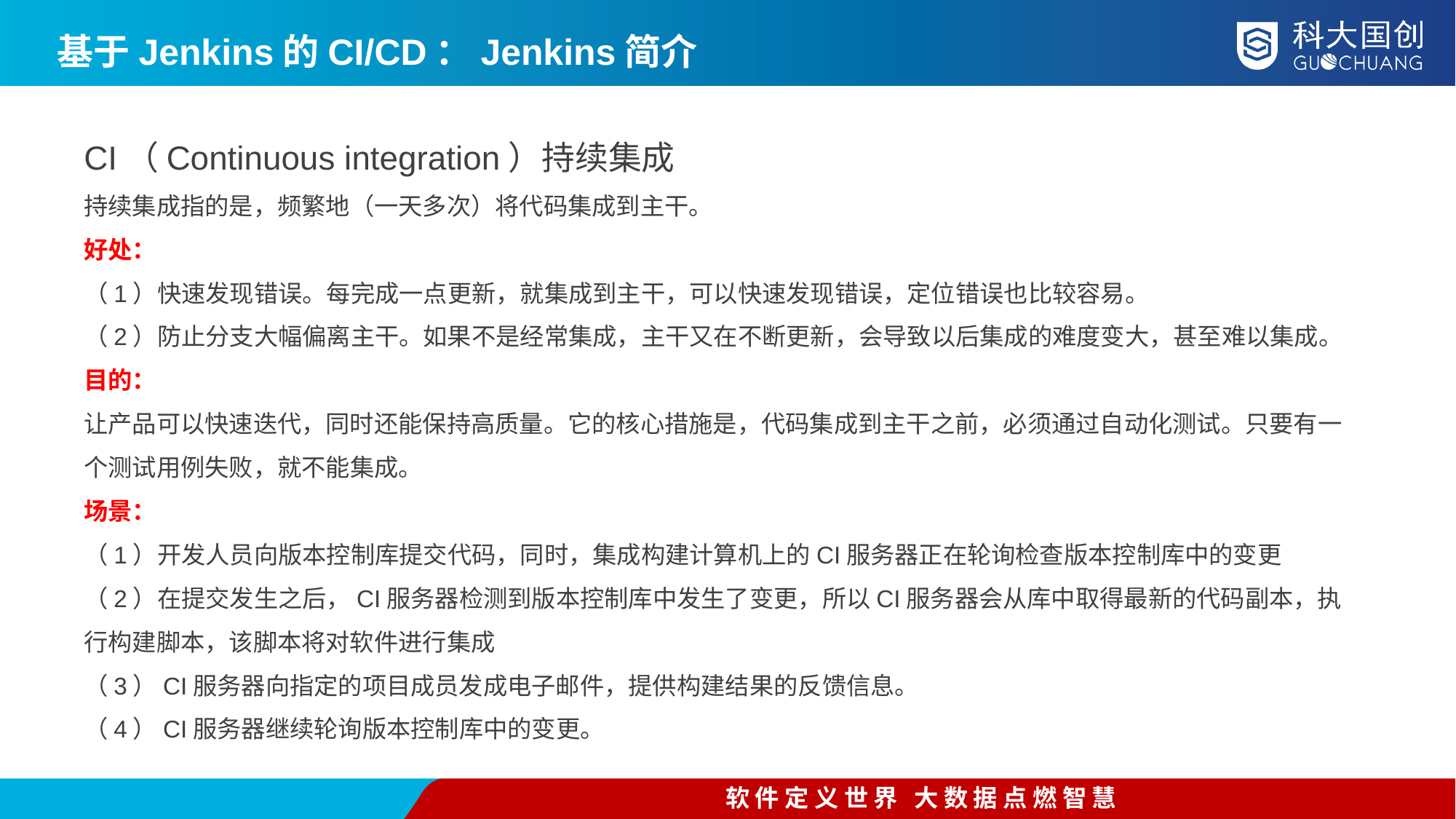

基于Jenkins的CI/CD：Jenkins简介
CI（Continuous integration）持续集成
持续集成指的是，频繁地（一天多次）将代码集成到主干。
好处：
（1）快速发现错误。每完成一点更新，就集成到主干，可以快速发现错误，定位错误也比较容易。
（2）防止分支大幅偏离主干。如果不是经常集成，主干又在不断更新，会导致以后集成的难度变大，甚至难以集成。
目的：
让产品可以快速迭代，同时还能保持高质量。它的核心措施是，代码集成到主干之前，必须通过自动化测试。只要有一个测试用例失败，就不能集成。
场景：
（1）开发人员向版本控制库提交代码，同时，集成构建计算机上的CI服务器正在轮询检查版本控制库中的变更
（2）在提交发生之后，CI服务器检测到版本控制库中发生了变更，所以CI服务器会从库中取得最新的代码副本，执行构建脚本，该脚本将对软件进行集成
（3）CI服务器向指定的项目成员发成电子邮件，提供构建结果的反馈信息。
（4）CI服务器继续轮询版本控制库中的变更。